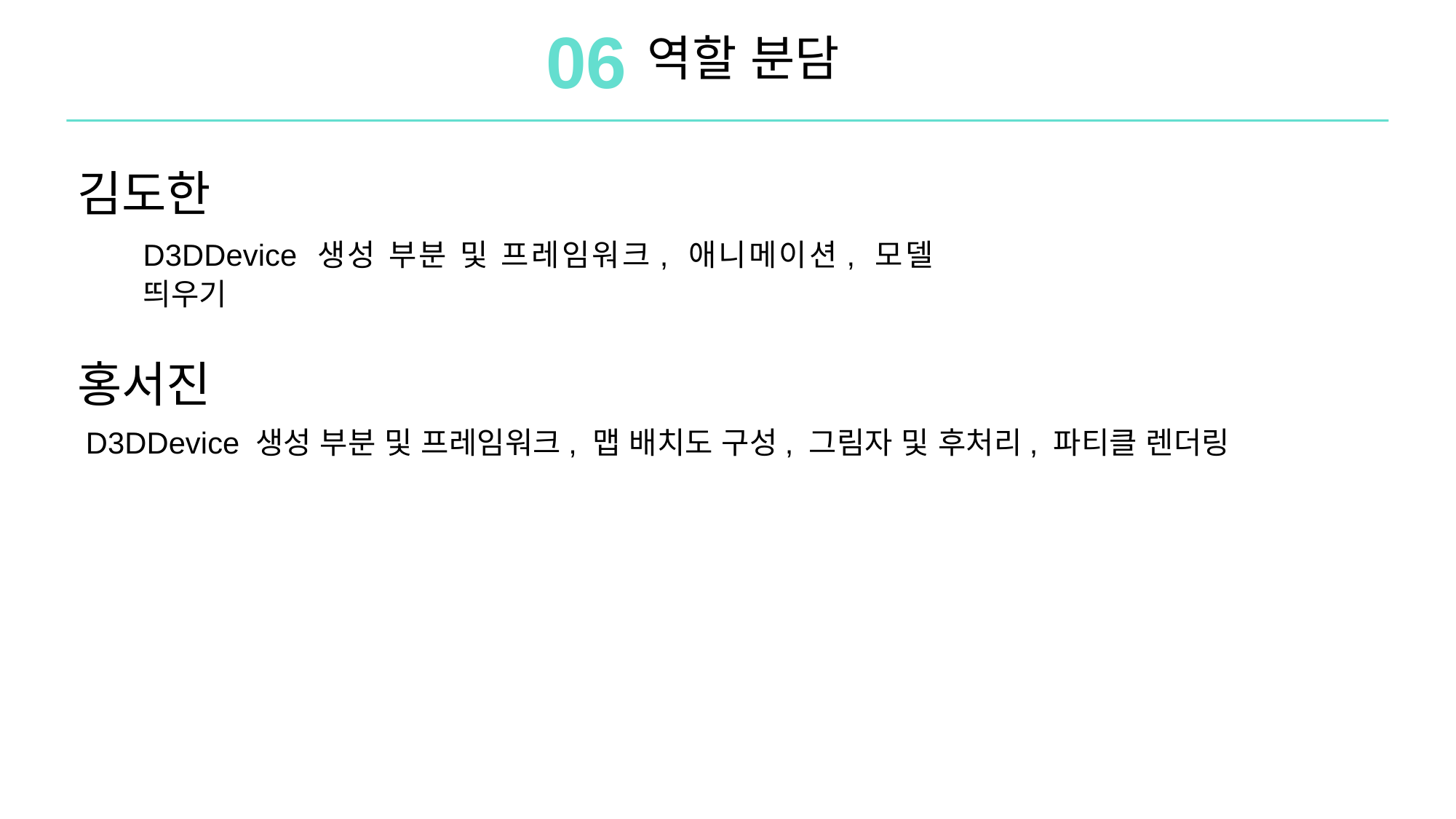

06
역할 분담

김도한
D3DDevice 생성 부분 및 프레임워크, 애니메이션, 모델 띄우기
홍서진
D3DDevice 생성 부분 및 프레임워크, 맵 배치도 구성, 그림자 및 후처리, 파티클 렌더링